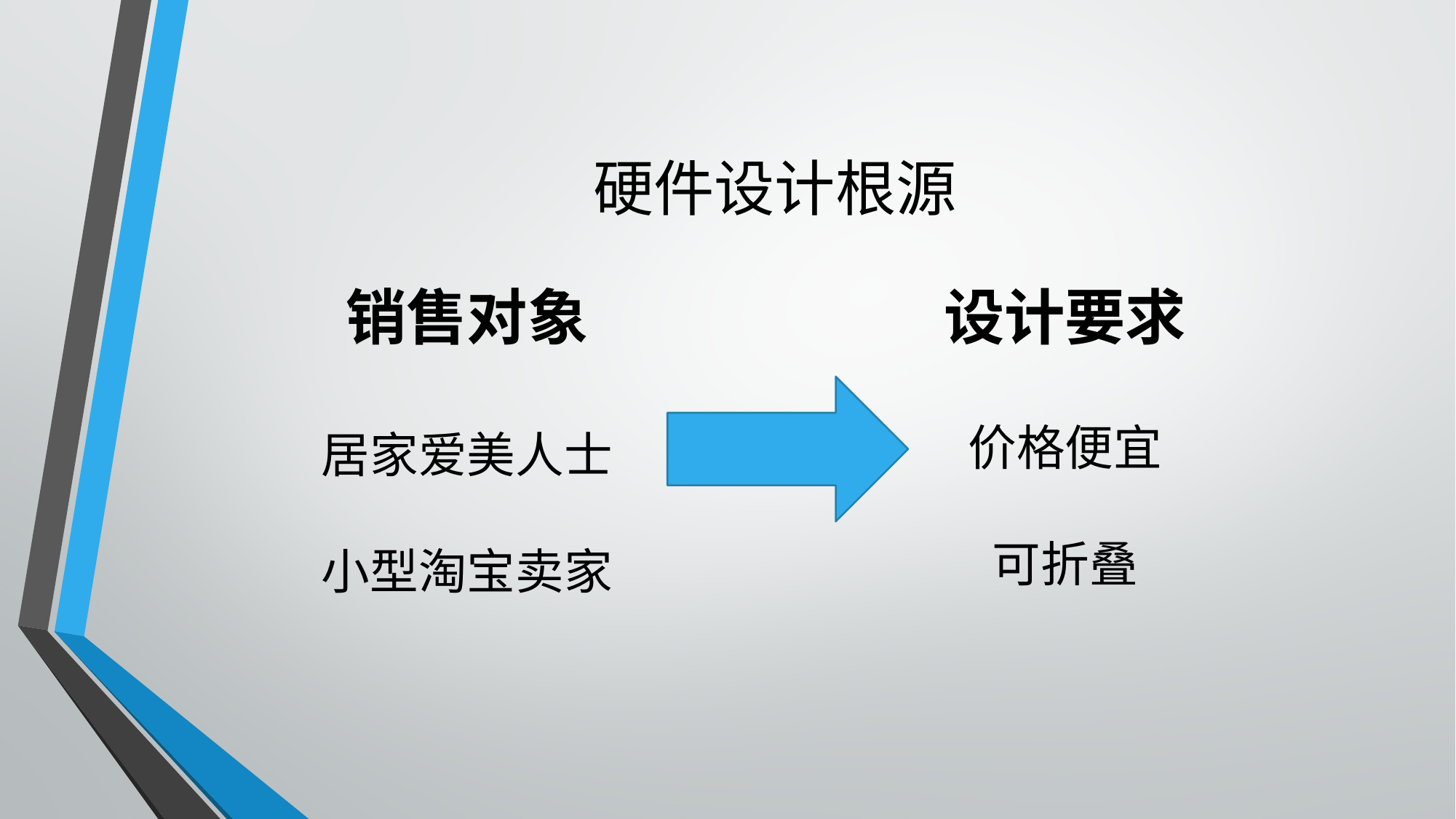

# 硬件设计根源
销售对象

居家爱美人士

小型淘宝卖家
设计要求

价格便宜

可折叠